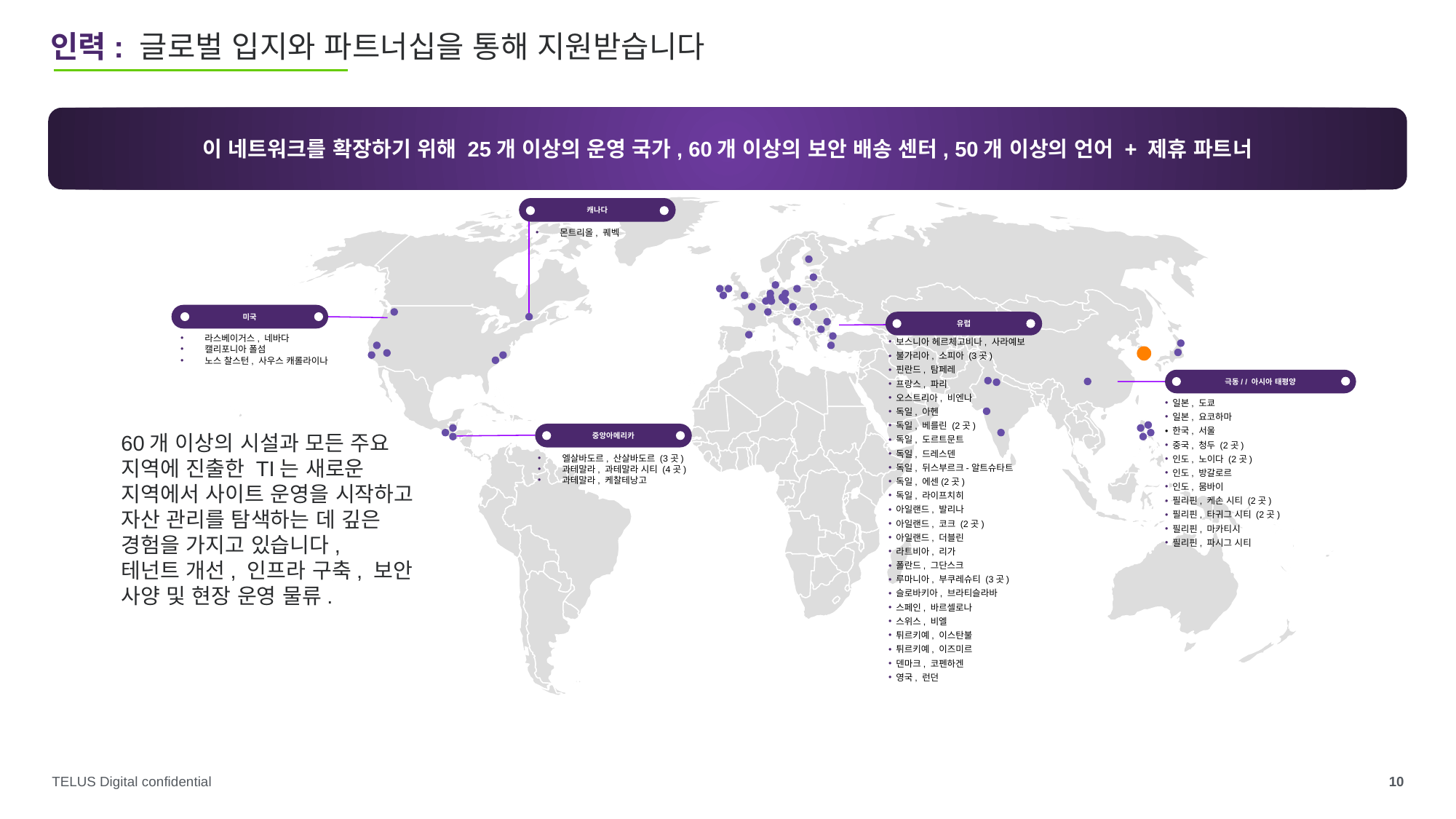

# 인력: 글로벌 입지와 파트너십을 통해 지원받습니다
이 네트워크를 확장하기 위해 25개 이상의 운영 국가, 60개 이상의 보안 배송 센터, 50개 이상의 언어 + 제휴 파트너

캐나다

몬트리올, 퀘벡

미국

유럽

라스베이거스, 네바다
캘리포니아 폴섬
노스 찰스턴, 사우스 캐롤라이나
보스니아 헤르체고비나, 사라예보
불가리아, 소피아 (3곳)
핀란드, 탐페레
프랑스, 파리
오스트리아, 비엔나
독일, 아헨
독일, 베를린 (2곳)
독일, 도르트문트
독일, 드레스덴
독일, 뒤스부르크-알트슈타트
독일, 에센(2곳)
독일, 라이프치히
아일랜드, 발리나
아일랜드, 코크 (2곳)
아일랜드, 더블린
라트비아, 리가
폴란드, 그단스크
루마니아, 부쿠레슈티 (3곳)
슬로바키아, 브라티슬라바
스페인, 바르셀로나
스위스, 비엘
튀르키예, 이스탄불
튀르키예, 이즈미르
덴마크, 코펜하겐
영국, 런던

극동/ / 아시아 태평양

일본, 도쿄
일본, 요코하마
한국, 서울
중국, 청두 (2곳)
인도, 노이다 (2곳)
인도, 방갈로르
인도, 뭄바이
필리핀, 케손 시티 (2곳)
필리핀, 타귀그 시티 (2곳)
필리핀, 마카티시
필리핀, 파시그 시티

60개 이상의 시설과 모든 주요 지역에 진출한 TI는 새로운 지역에서 사이트 운영을 시작하고 자산 관리를 탐색하는 데 깊은 경험을 가지고 있습니다,
테넌트 개선, 인프라 구축, 보안 사양 및 현장 운영 물류.
중앙아메리카

엘살바도르, 산살바도르 (3곳)
과테말라, 과테말라 시티 (4곳)
과테말라, 케찰테낭고
10